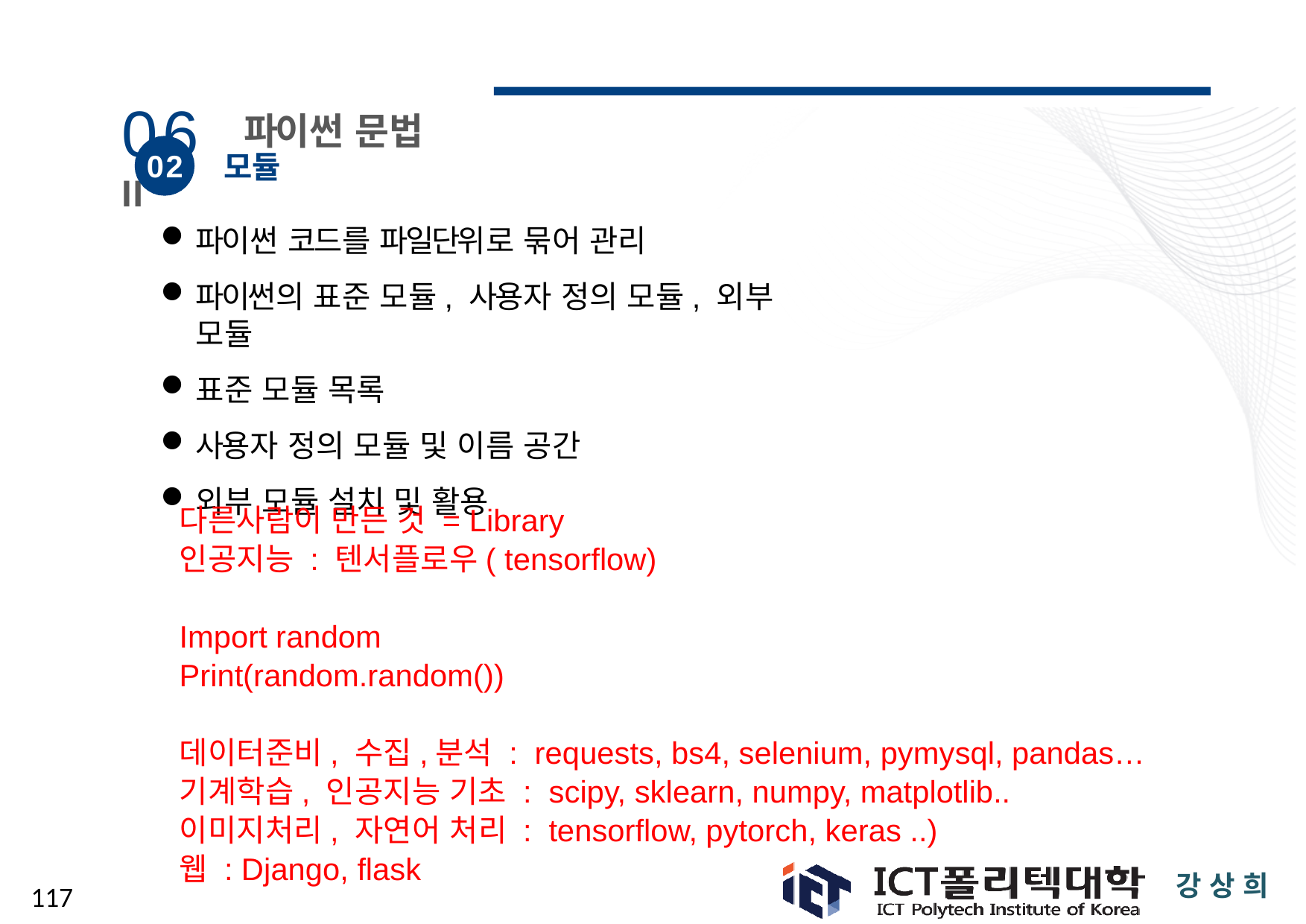

# 06 파이썬 문법 II

02
모듈
파이썬 코드를 파일단위로 묶어 관리
파이썬의 표준 모듈, 사용자 정의 모듈, 외부 모듈
표준 모듈 목록
사용자 정의 모듈 및 이름 공간
외부 모듈 설치 및 활용
다른사람이 만든 것 = Library
인공지능 : 텐서플로우( tensorflow)

Import random
Print(random.random())

데이터준비, 수집,분석 :  requests, bs4, selenium, pymysql, pandas…
기계학습, 인공지능 기초 :  scipy, sklearn, numpy, matplotlib..
이미지처리, 자연어 처리 :  tensorflow, pytorch, keras ..)
웹 : Django, flask